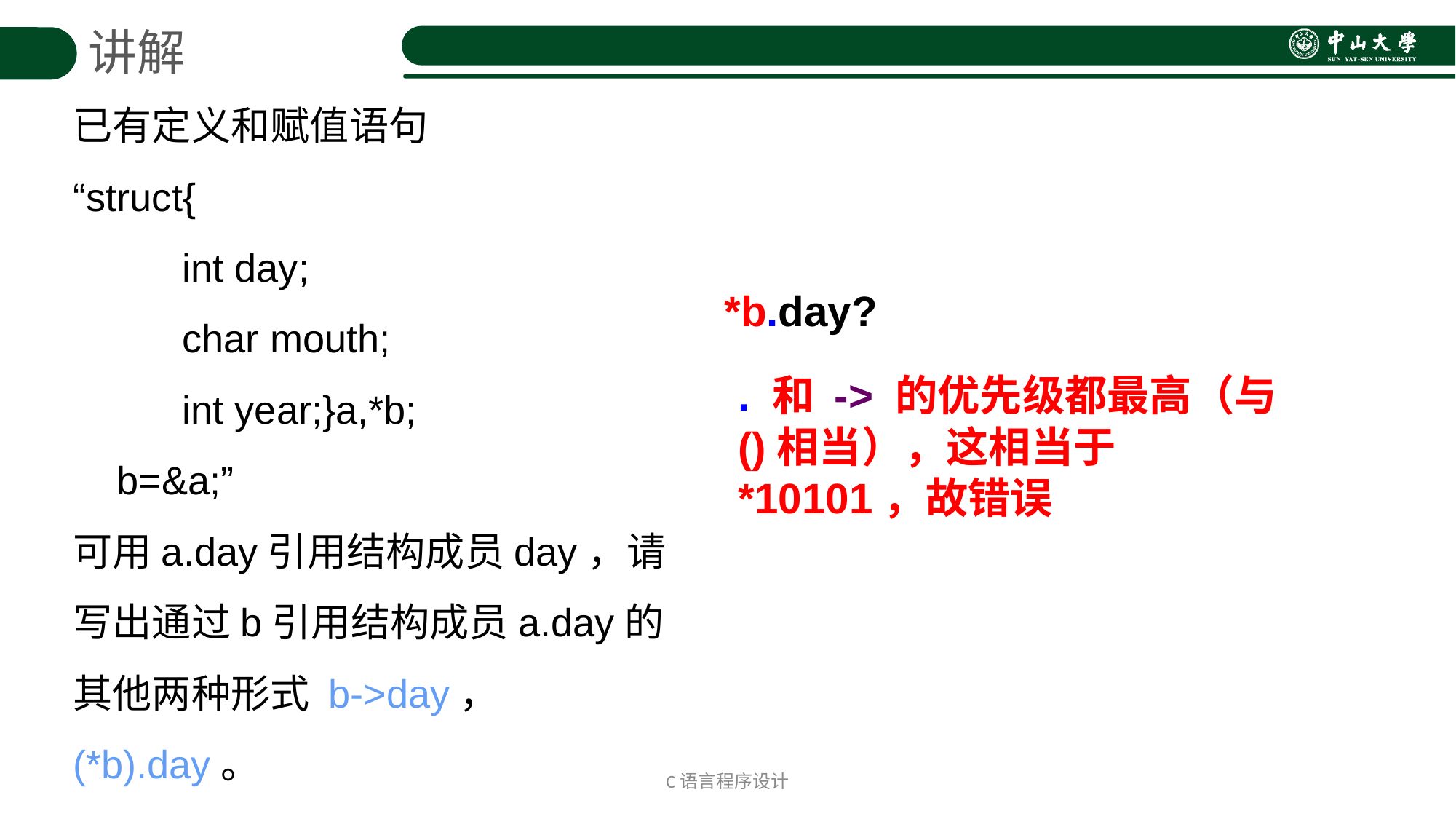

讲解
已有定义和赋值语句
“struct{
	int day;
	char mouth;
	int year;}a,*b;
    b=&a;”
可用a.day引用结构成员day，请写出通过b引用结构成员a.day的其他两种形式 b->day， (*b).day。
*b.day?
. 和 -> 的优先级都最高（与()相当），这相当于 *10101，故错误

C语言程序设计
27